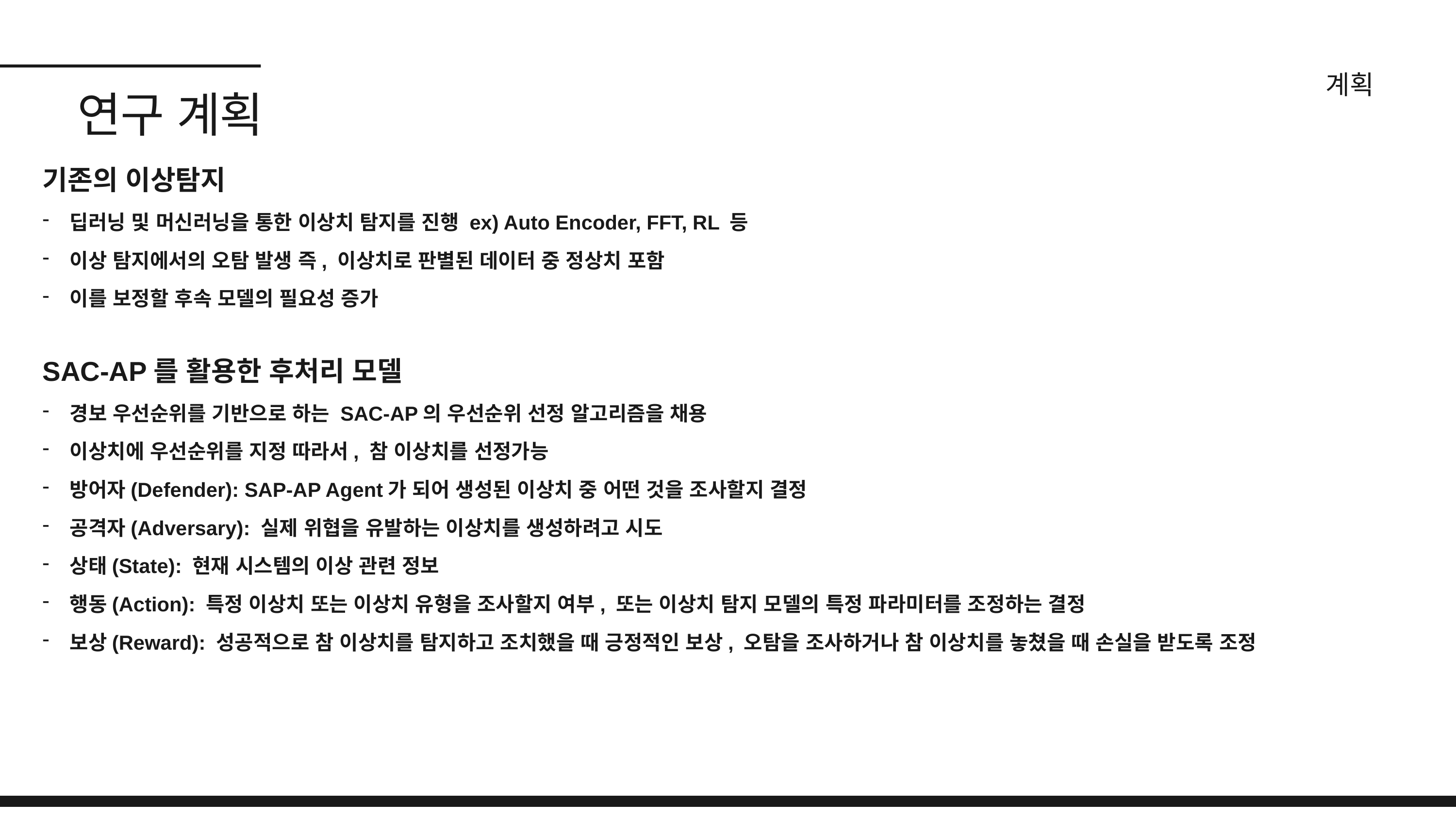

계획

연구 계획
기존의 이상탐지
딥러닝 및 머신러닝을 통한 이상치 탐지를 진행 ex) Auto Encoder, FFT, RL 등
이상 탐지에서의 오탐 발생 즉, 이상치로 판별된 데이터 중 정상치 포함
이를 보정할 후속 모델의 필요성 증가

SAC-AP를 활용한 후처리 모델
경보 우선순위를 기반으로 하는 SAC-AP의 우선순위 선정 알고리즘을 채용
이상치에 우선순위를 지정 따라서, 참 이상치를 선정가능
방어자(Defender): SAP-AP Agent가 되어 생성된 이상치 중 어떤 것을 조사할지 결정
공격자(Adversary): 실제 위협을 유발하는 이상치를 생성하려고 시도
상태(State): 현재 시스템의 이상 관련 정보
행동(Action): 특정 이상치 또는 이상치 유형을 조사할지 여부, 또는 이상치 탐지 모델의 특정 파라미터를 조정하는 결정
보상(Reward): 성공적으로 참 이상치를 탐지하고 조치했을 때 긍정적인 보상, 오탐을 조사하거나 참 이상치를 놓쳤을 때 손실을 받도록 조정